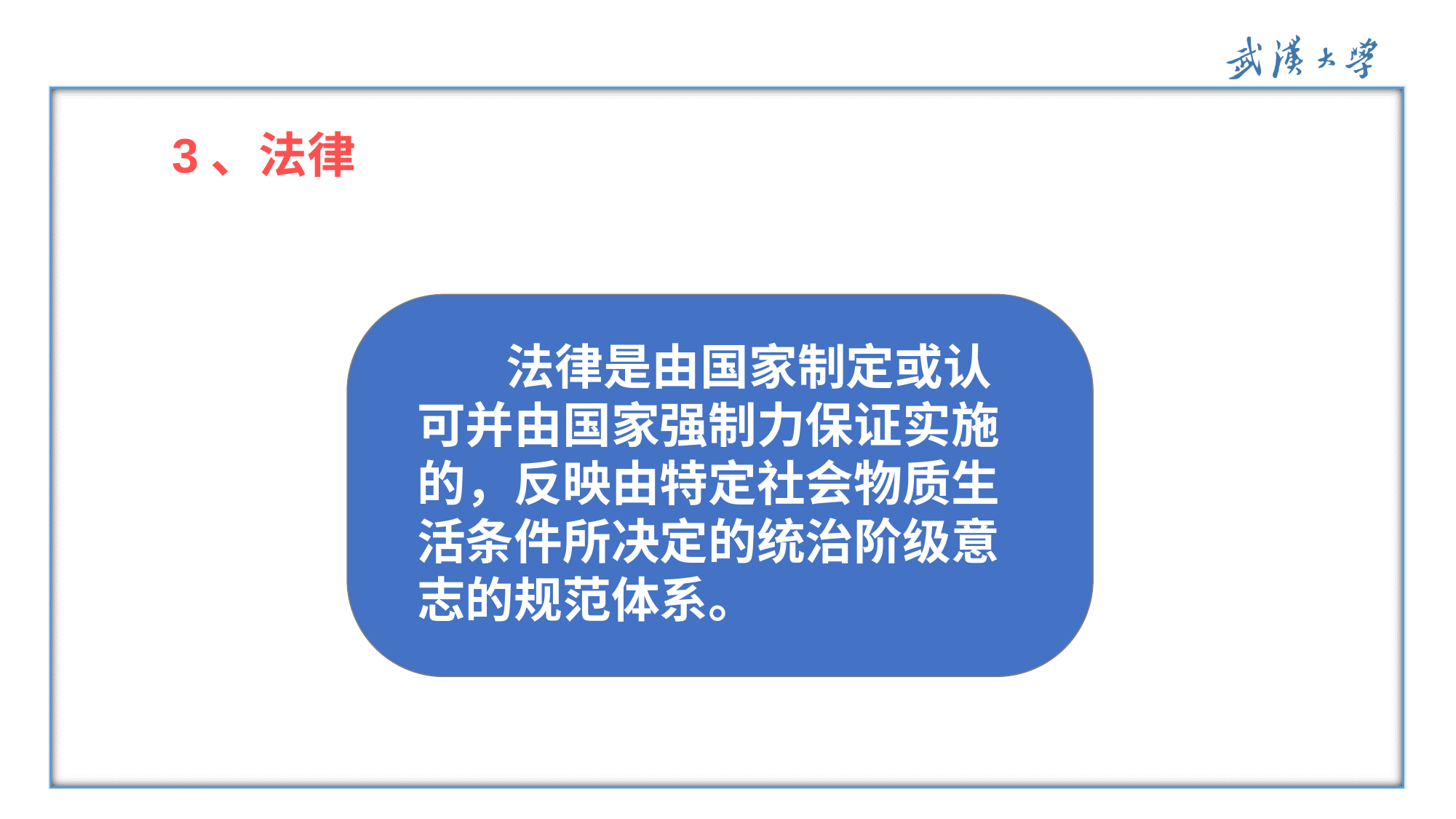

3、法律

       法律是由国家制定或认可并由国家强制力保证实施的，反映由特定社会物质生活条件所决定的统治阶级意志的规范体系。